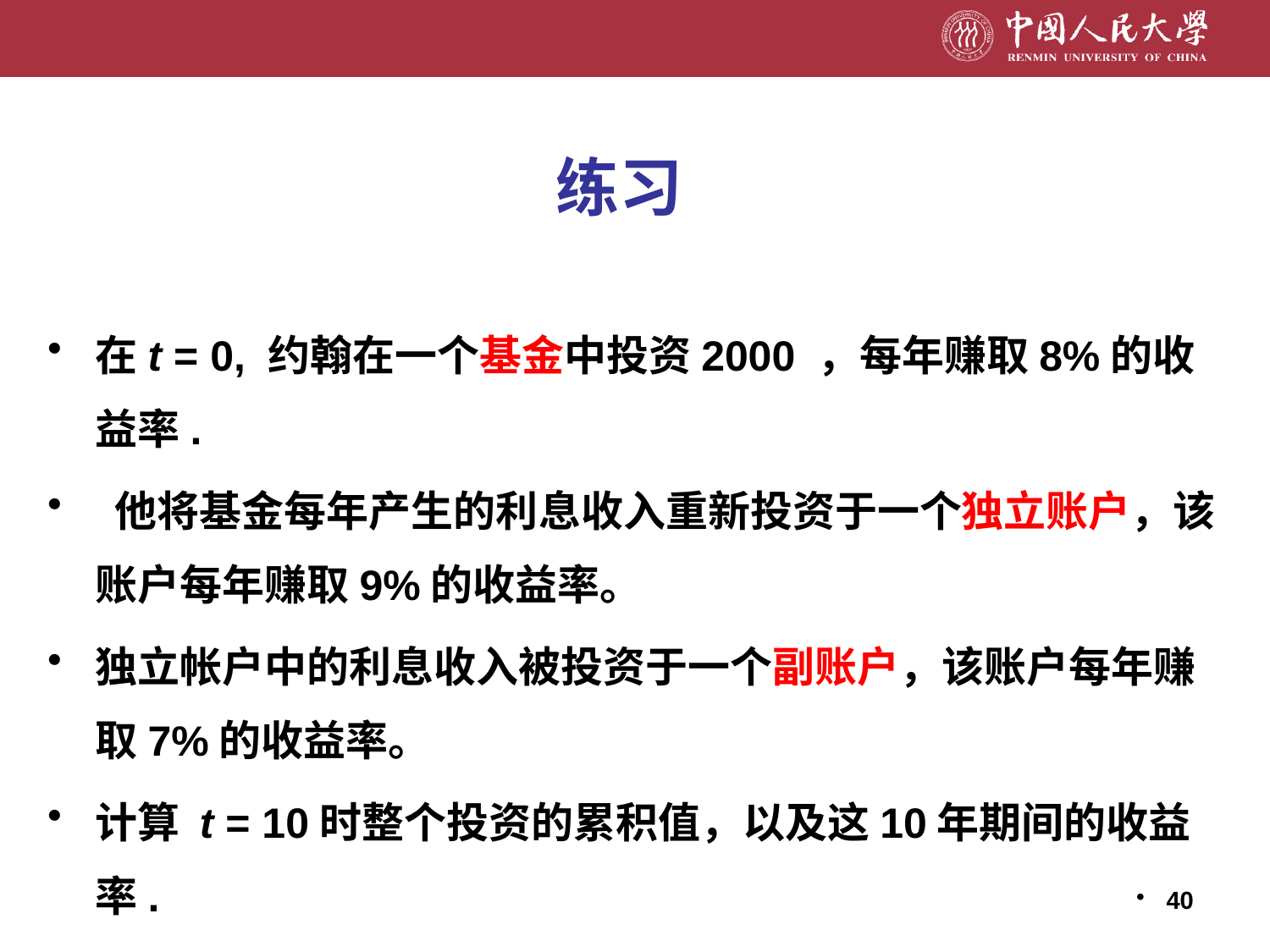

# 练习
在t = 0, 约翰在一个基金中投资2000 ，每年赚取8%的收益率.
 他将基金每年产生的利息收入重新投资于一个独立账户，该账户每年赚取9%的收益率。
独立帐户中的利息收入被投资于一个副账户，该账户每年赚取7%的收益率。
计算 t = 10时整个投资的累积值，以及这10年期间的收益率.
40